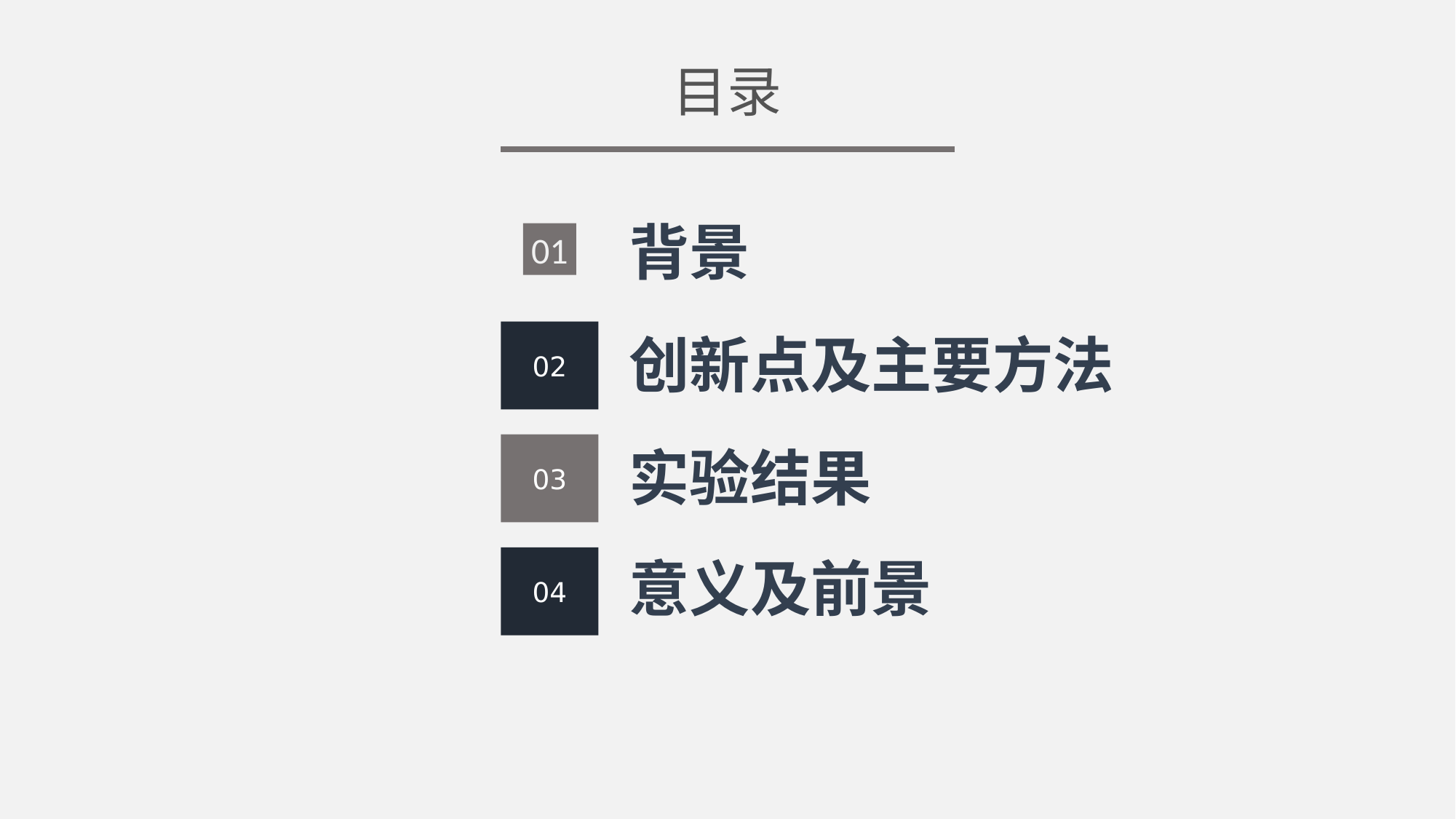

目录
01
背景
02
创新点及主要方法
实验结果
03
意义及前景
04